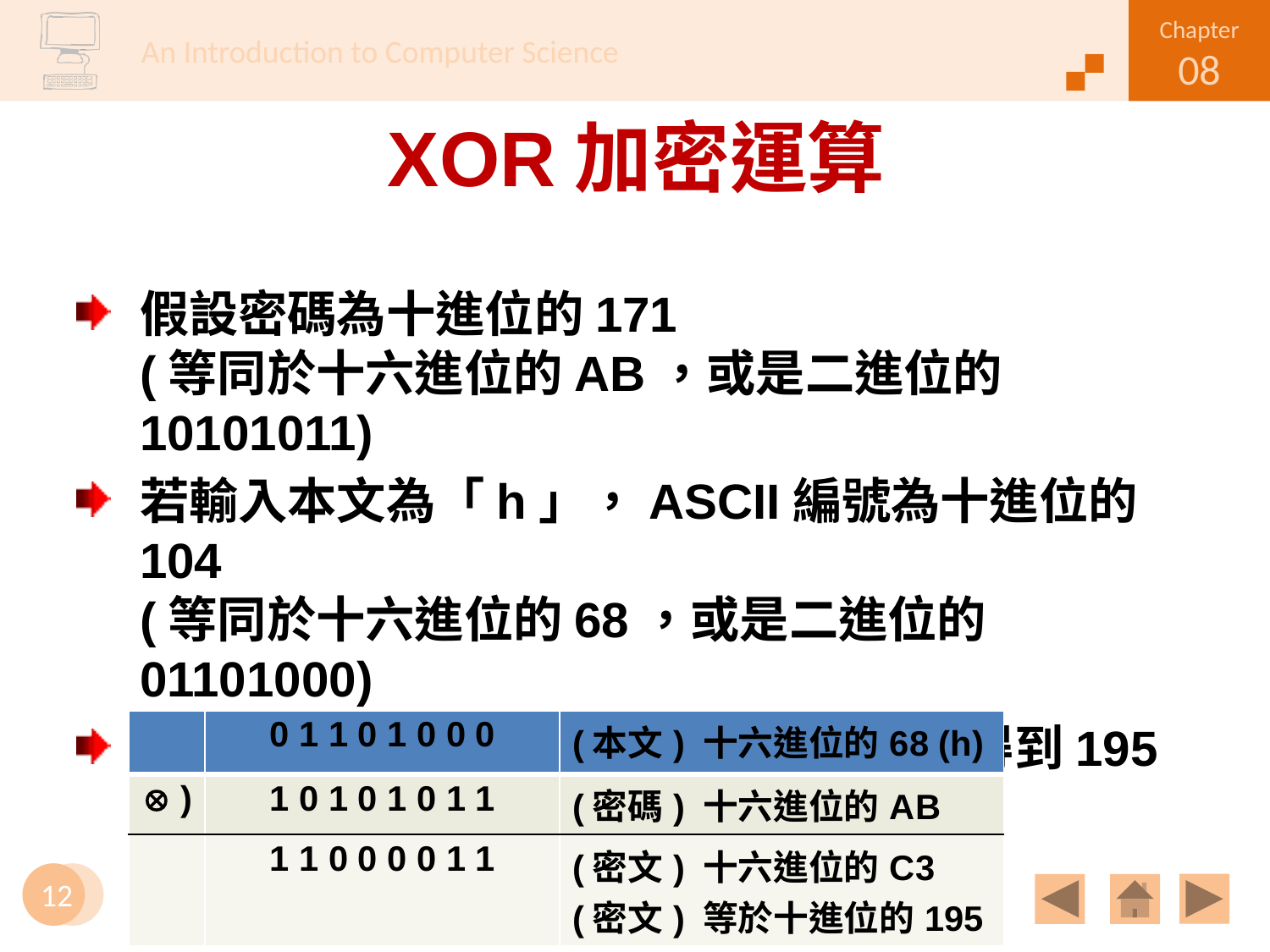

# XOR加密運算
假設密碼為十進位的171
(等同於十六進位的AB，或是二進位的10101011)
若輸入本文為「h」，ASCII編號為十進位的104
(等同於十六進位的68，或是二進位的01101000)
加密時使用XOR運算來加密「h」，得到195
|  | 0 1 1 0 1 0 0 0 | (本文) 十六進位的68 (h) |
| --- | --- | --- |
| ⊗ ) | 1 0 1 0 1 0 1 1 | (密碼) 十六進位的AB |
|  | 1 1 0 0 0 0 1 1 | (密文) 十六進位的C3 (密文) 等於十進位的195 |